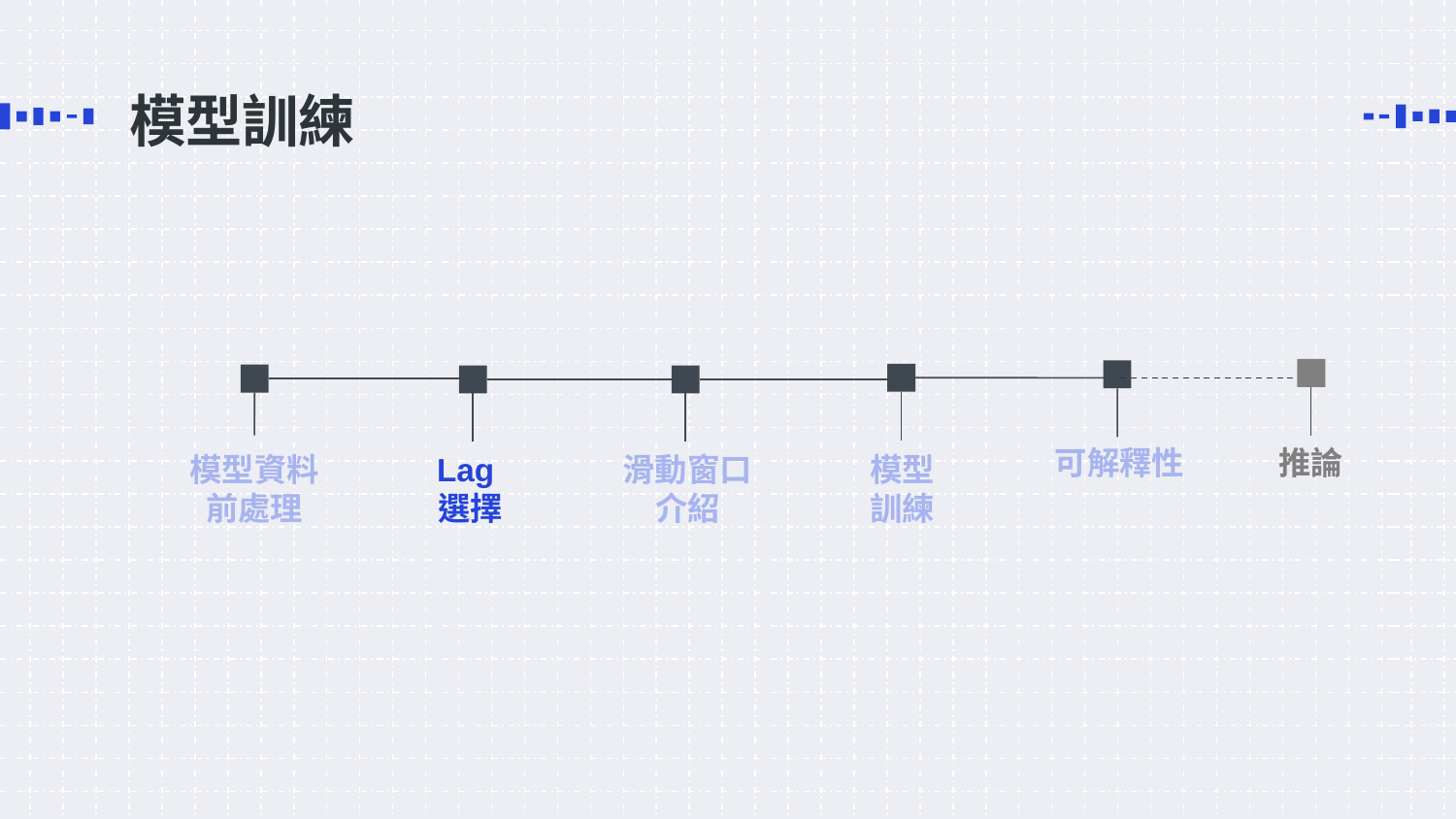

# 模型訓練

模型資料
前處理
Lag
選擇
滑動窗口
介紹
模型
訓練
可解釋性
推論